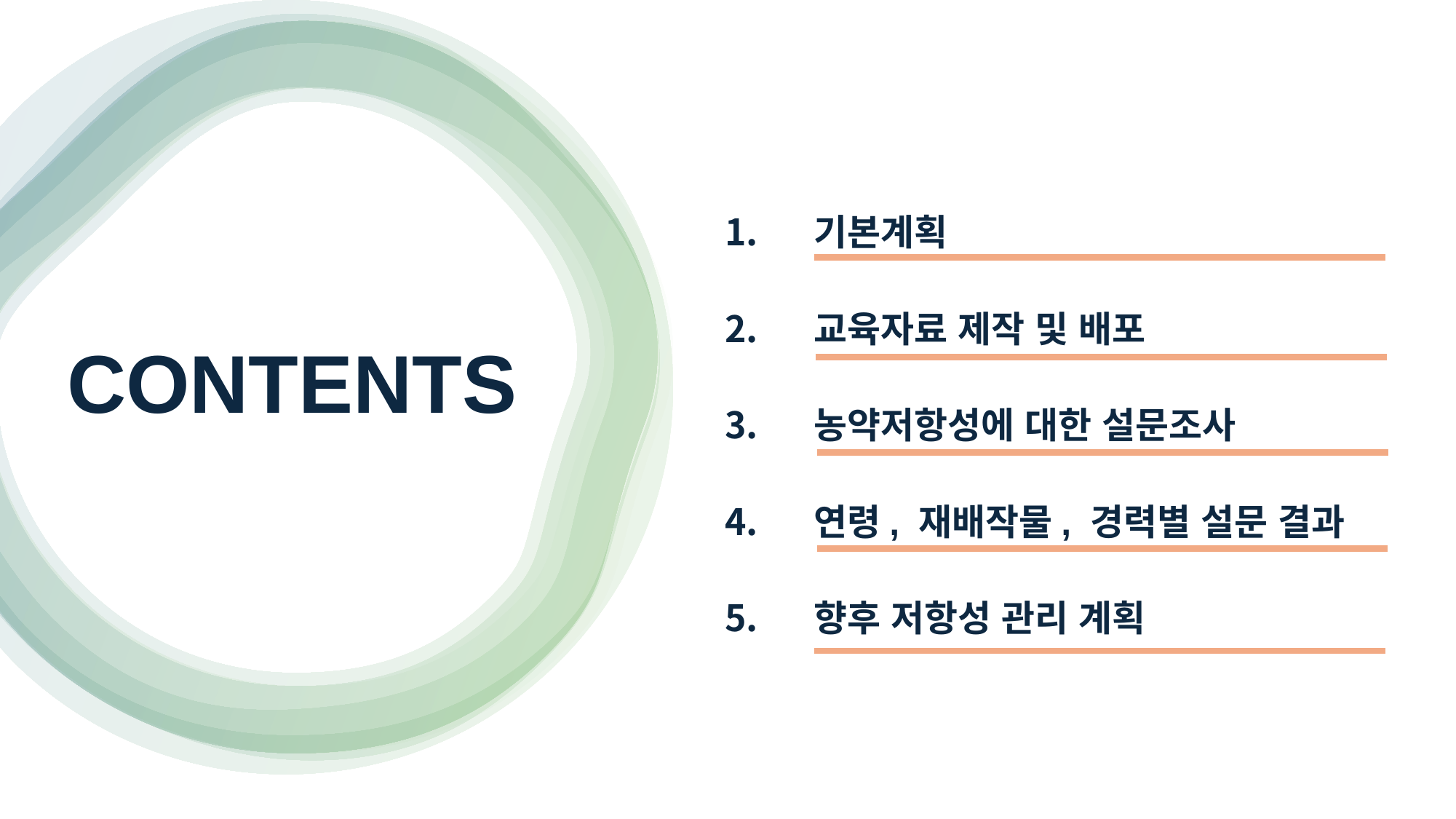

기본계획
교육자료 제작 및 배포
농약저항성에 대한 설문조사
연령, 재배작물, 경력별 설문 결과
향후 저항성 관리 계획
CONTENTS